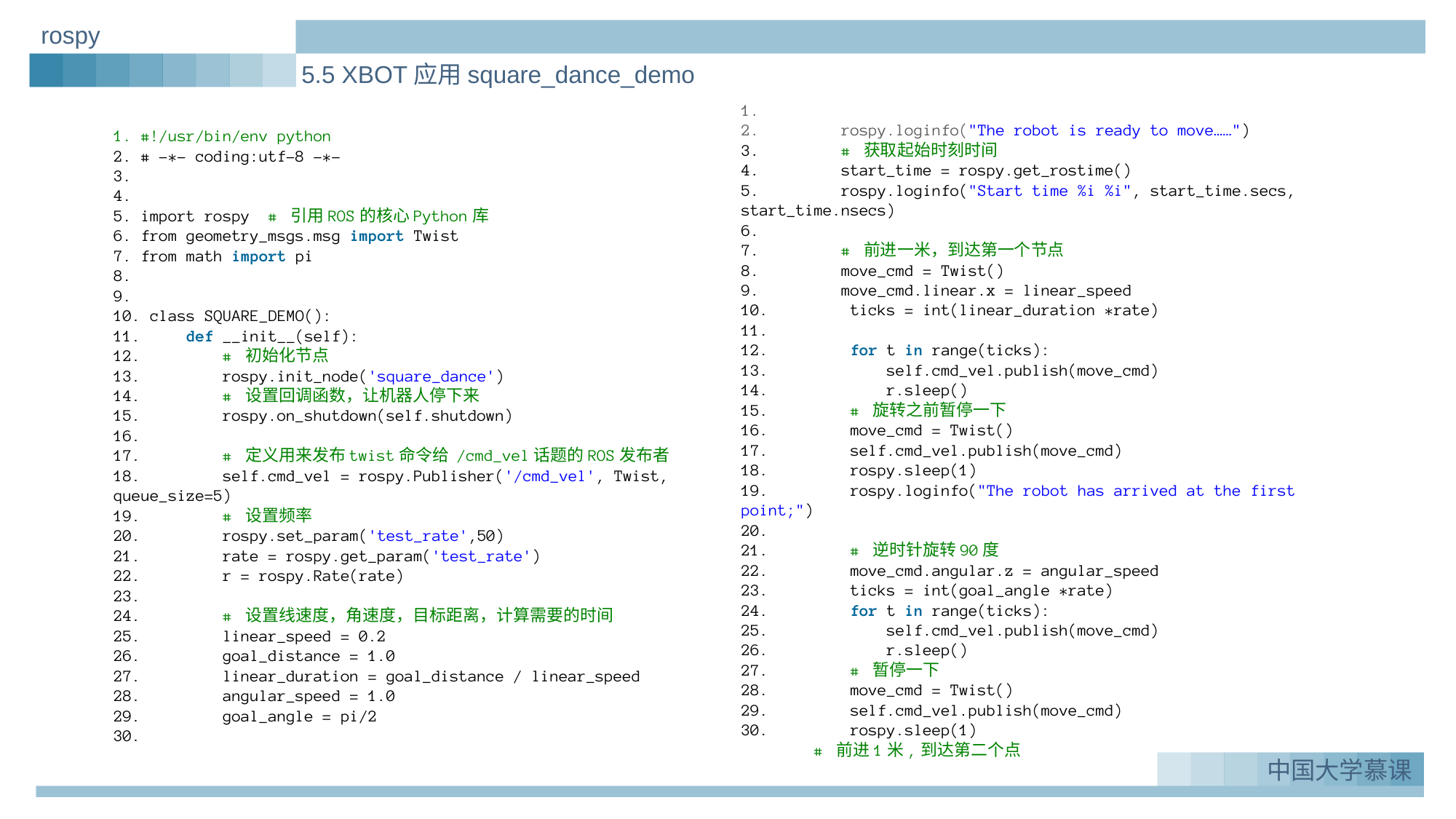

rospy
5.5 XBOT应用square_dance_demo
1. 2.         rospy.loginfo("The robot is ready to move……")  3.         # 获取起始时刻时间  4.         start_time = rospy.get_rostime()  5.         rospy.loginfo("Start time %i %i", start_time.secs, start_time.nsecs)  6.   7.         # 前进一米，到达第一个节点  8.         move_cmd = Twist()  9.         move_cmd.linear.x = linear_speed  10.         ticks = int(linear_duration *rate)  11.   12.         for t in range(ticks):  13.             self.cmd_vel.publish(move_cmd)  14.             r.sleep()  15.         # 旋转之前暂停一下  16.         move_cmd = Twist()  17.         self.cmd_vel.publish(move_cmd)  18.         rospy.sleep(1)  19.         rospy.loginfo("The robot has arrived at the first point;")  20.   21.         # 逆时针旋转90度  22.         move_cmd.angular.z = angular_speed  23.         ticks = int(goal_angle *rate)  24.         for t in range(ticks):  25.             self.cmd_vel.publish(move_cmd)  26.             r.sleep()  27.         # 暂停一下  28.         move_cmd = Twist()       29.         self.cmd_vel.publish(move_cmd)  30.         rospy.sleep(1)          # 前进1米,到达第二个点
1. #!/usr/bin/env python   2. # -*- coding:utf-8 -*-  3.   4.   5. import rospy  # 引用ROS的核心Python库  6. from geometry_msgs.msg import Twist  7. from math import pi  8.   9.   10. class SQUARE_DEMO():  11.     def __init__(self):  12.         # 初始化节点  13.         rospy.init_node('square_dance')  14.         # 设置回调函数，让机器人停下来  15.         rospy.on_shutdown(self.shutdown)  16.   17.         # 定义用来发布twist命令给 /cmd_vel话题的ROS发布者  18.         self.cmd_vel = rospy.Publisher('/cmd_vel', Twist, queue_size=5)  19.         # 设置频率  20.         rospy.set_param('test_rate',50)  21.         rate = rospy.get_param('test_rate')    22.         r = rospy.Rate(rate)  23.   24.         # 设置线速度，角速度，目标距离，计算需要的时间  25.         linear_speed = 0.2  26.         goal_distance = 1.0  27.         linear_duration = goal_distance / linear_speed  28.         angular_speed = 1.0  29.         goal_angle = pi/2  30.
实例一：Greeting_demo
1.
中国大学慕课